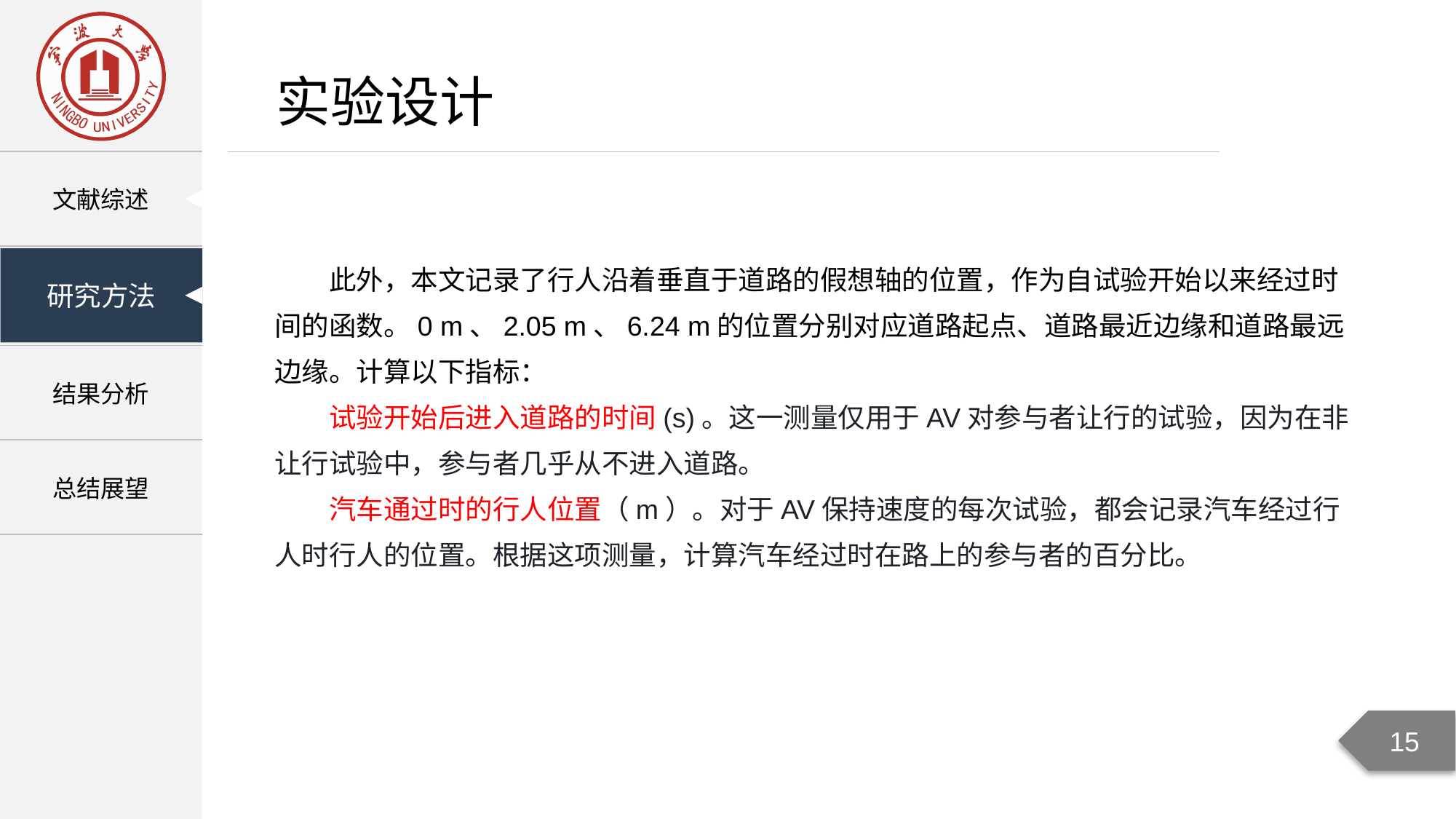

实验设计
此外，本文记录了行人沿着垂直于道路的假想轴的位置，作为自试验开始以来经过时间的函数。0 m、2.05 m、6.24 m的位置分别对应道路起点、道路最近边缘和道路最远边缘。计算以下指标：
试验开始后进入道路的时间(s)。这一测量仅用于AV对参与者让行的试验，因为在非让行试验中，参与者几乎从不进入道路。
汽车通过时的行人位置（m）。对于AV保持速度的每次试验，都会记录汽车经过行人时行人的位置。根据这项测量，计算汽车经过时在路上的参与者的百分比。